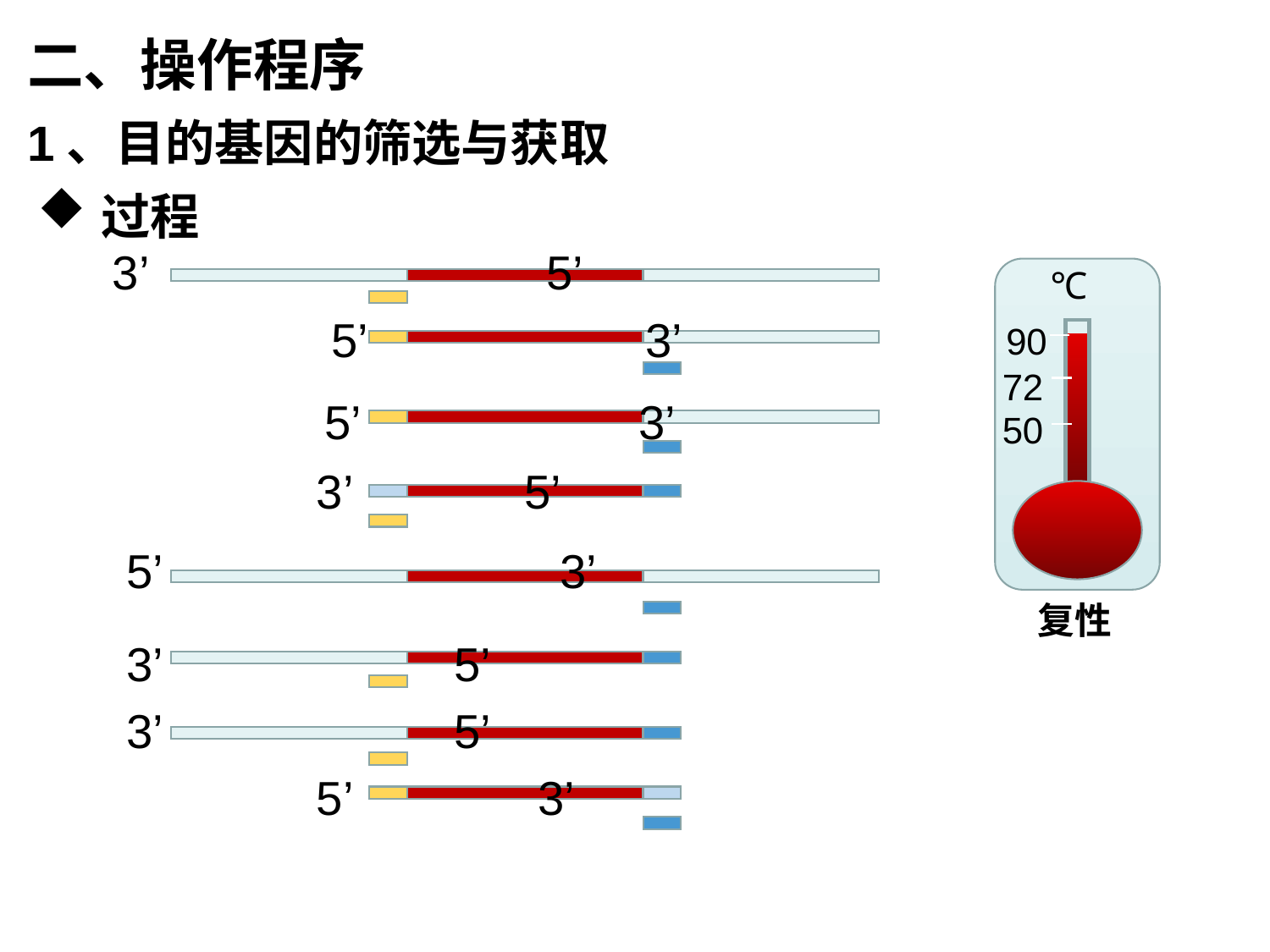

二、操作程序
1、目的基因的筛选与获取
过程
3’                              5’

℃

5’                     3’
90

72

5’                     3’
50

3’             5’

5’                              3’

复性

3’                      5’

3’                      5’

5’              3’